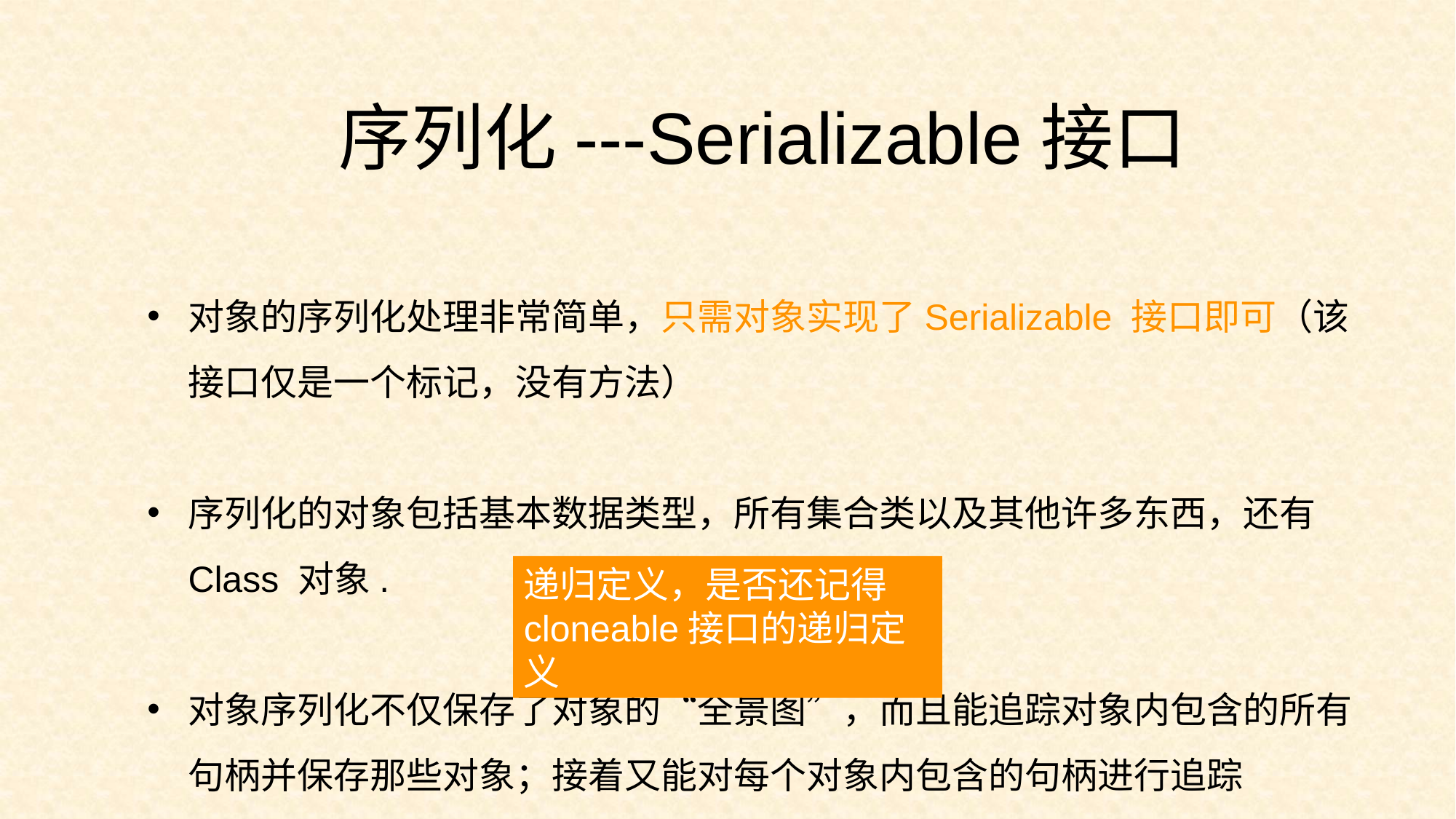

序列化---Serializable接口
对象的序列化处理非常简单，只需对象实现了Serializable 接口即可（该接口仅是一个标记，没有方法）

序列化的对象包括基本数据类型，所有集合类以及其他许多东西，还有Class 对象.

对象序列化不仅保存了对象的“全景图”，而且能追踪对象内包含的所有句柄并保存那些对象；接着又能对每个对象内包含的句柄进行追踪
递归定义，是否还记得cloneable接口的递归定义